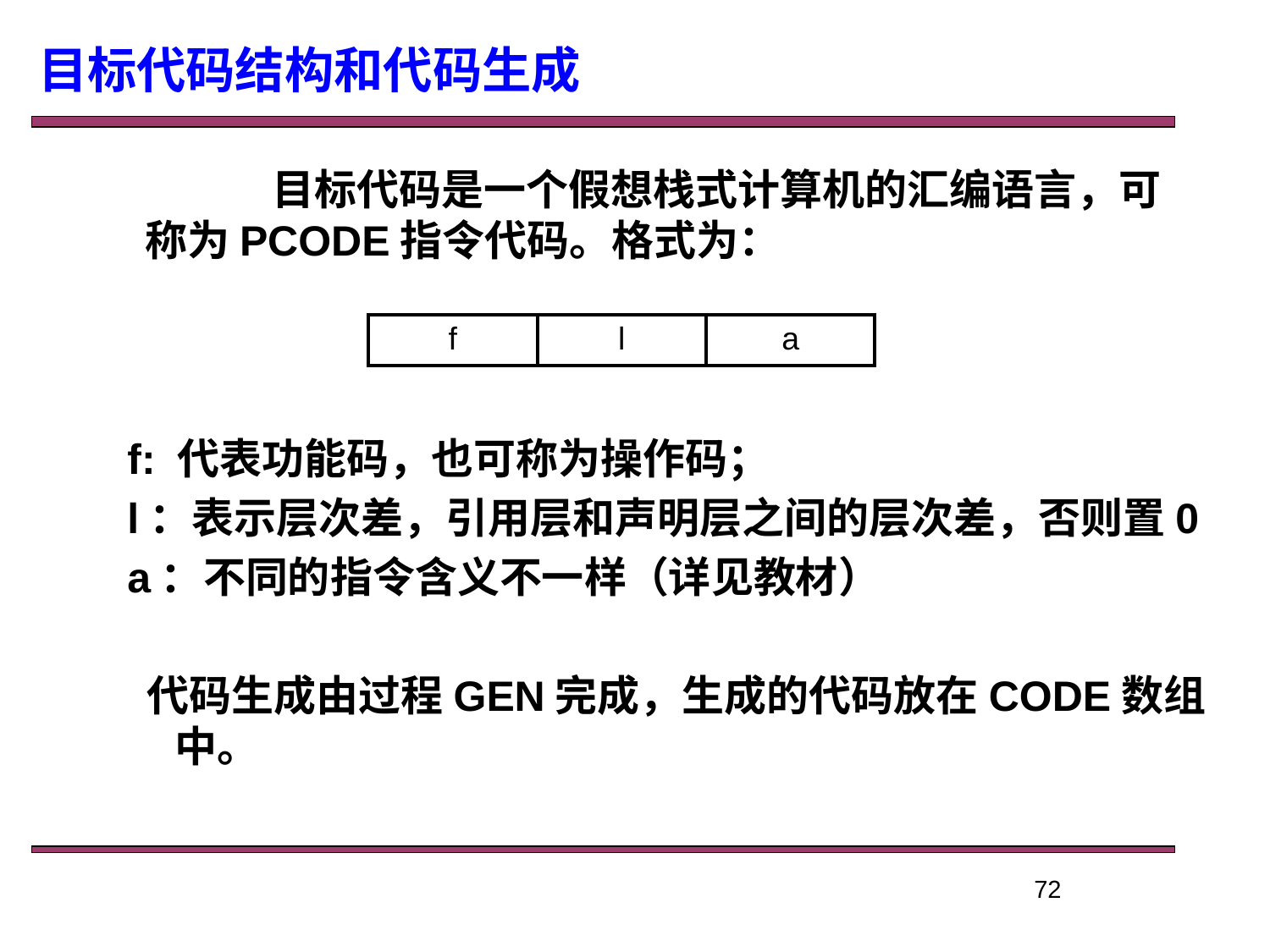

目标代码结构和代码生成
		目标代码是一个假想栈式计算机的汇编语言，可称为PCODE指令代码。格式为：
| f | l | a |
| --- | --- | --- |
f: 代表功能码，也可称为操作码；
l：表示层次差，引用层和声明层之间的层次差，否则置0
a：不同的指令含义不一样（详见教材）

 代码生成由过程GEN完成，生成的代码放在CODE数组中。
72